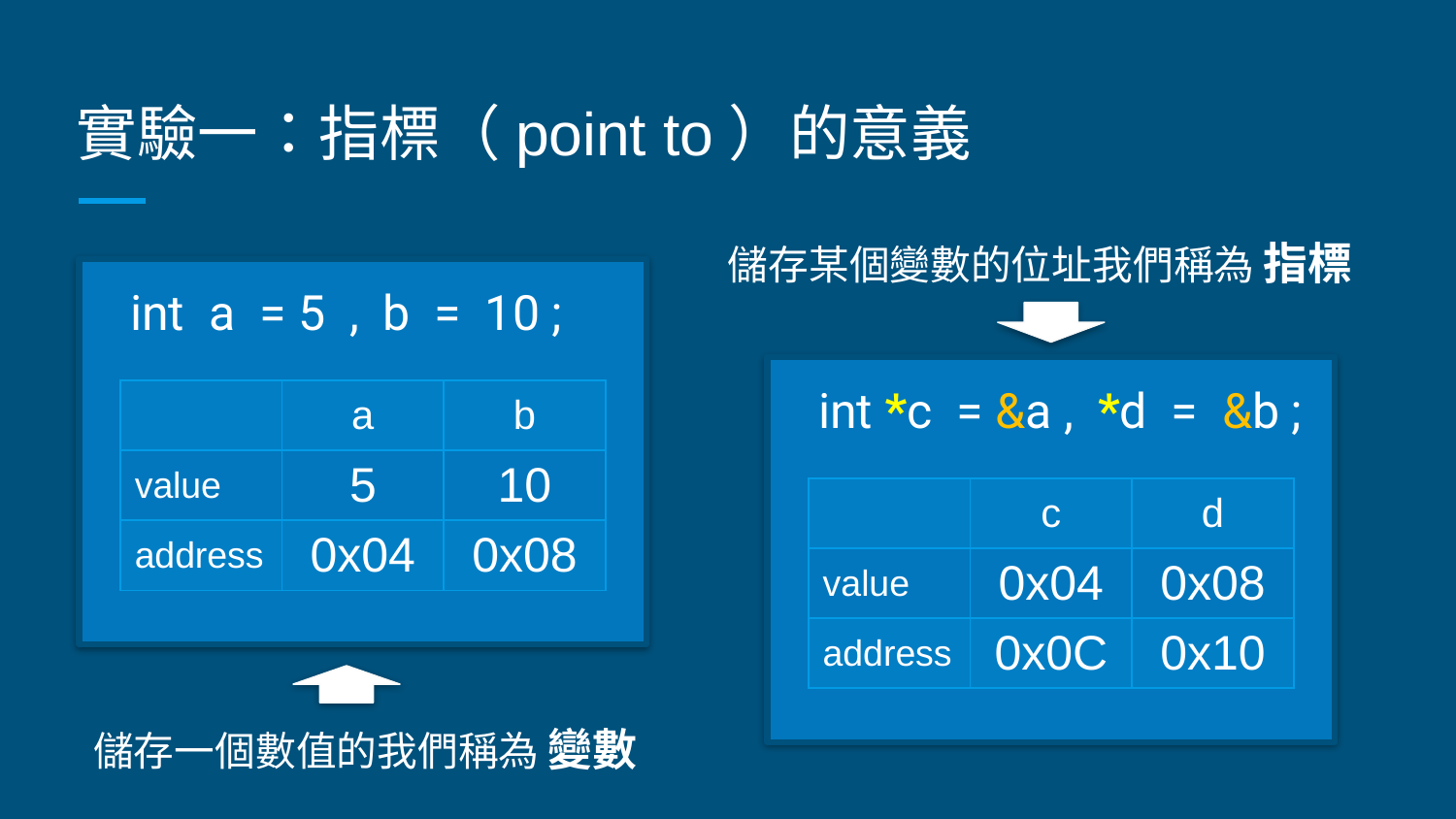

# 實驗一：指標（point to）的意義
儲存某個變數的位址我們稱為 指標
int  a  = 5  ,  b  =  10 ;

int *c  = &a ,  *d  =  &b ;
|  | a | b |
| --- | --- | --- |
| value | 5 | 10 |
| address | 0x04 | 0x08 |
|  | c | d |
| --- | --- | --- |
| value | 0x04 | 0x08 |
| address | 0x0C | 0x10 |

儲存一個數值的我們稱為 變數